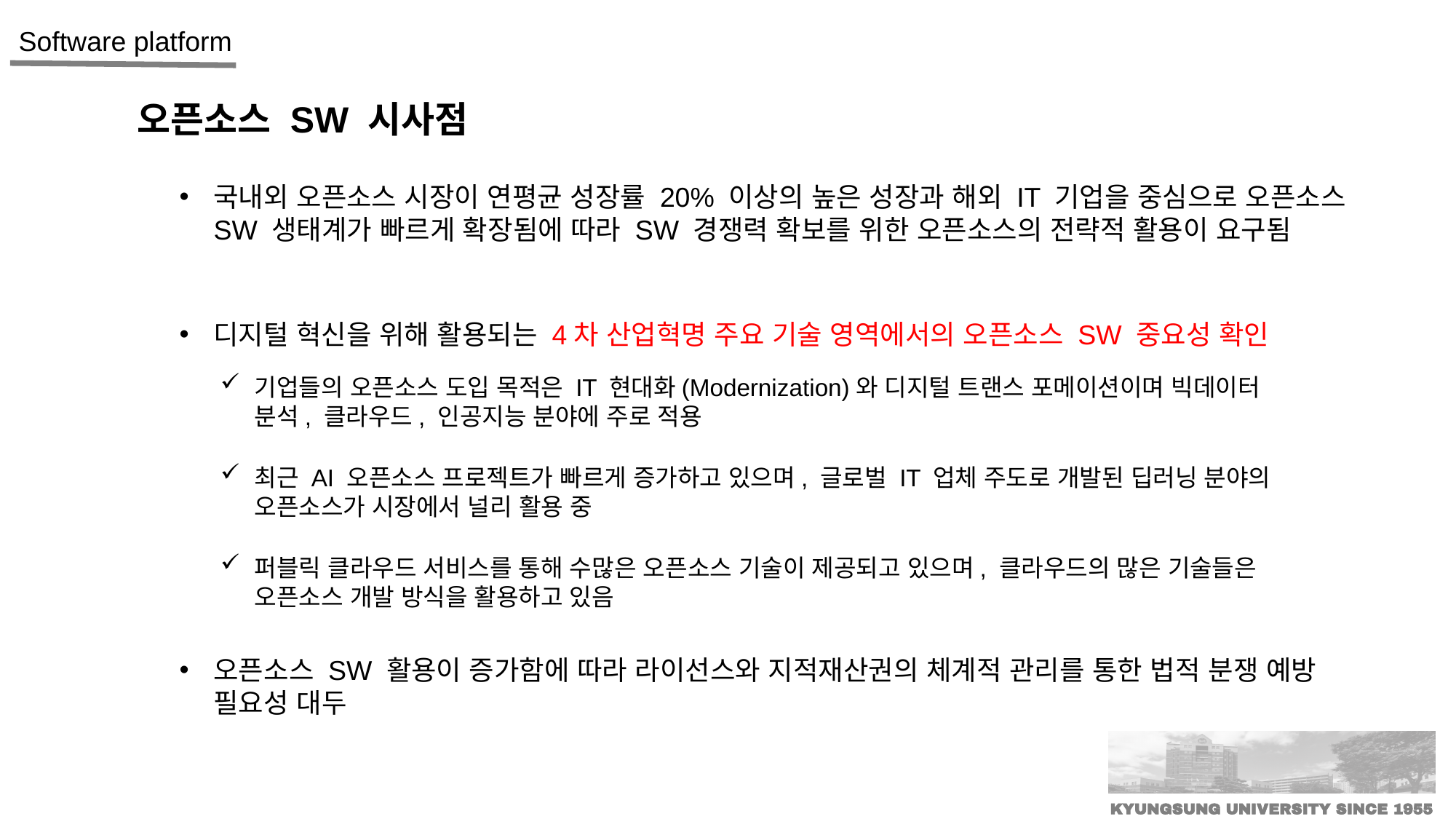

오픈소스 SW 시사점
국내외 오픈소스 시장이 연평균 성장률 20% 이상의 높은 성장과 해외 IT 기업을 중심으로 오픈소스 SW 생태계가 빠르게 확장됨에 따라 SW 경쟁력 확보를 위한 오픈소스의 전략적 활용이 요구됨
디지털 혁신을 위해 활용되는 4차 산업혁명 주요 기술 영역에서의 오픈소스 SW 중요성 확인
기업들의 오픈소스 도입 목적은 IT 현대화(Modernization)와 디지털 트랜스 포메이션이며 빅데이터 분석, 클라우드, 인공지능 분야에 주로 적용
최근 AI 오픈소스 프로젝트가 빠르게 증가하고 있으며, 글로벌 IT 업체 주도로 개발된 딥러닝 분야의 오픈소스가 시장에서 널리 활용 중
퍼블릭 클라우드 서비스를 통해 수많은 오픈소스 기술이 제공되고 있으며, 클라우드의 많은 기술들은 오픈소스 개발 방식을 활용하고 있음
오픈소스 SW 활용이 증가함에 따라 라이선스와 지적재산권의 체계적 관리를 통한 법적 분쟁 예방 필요성 대두